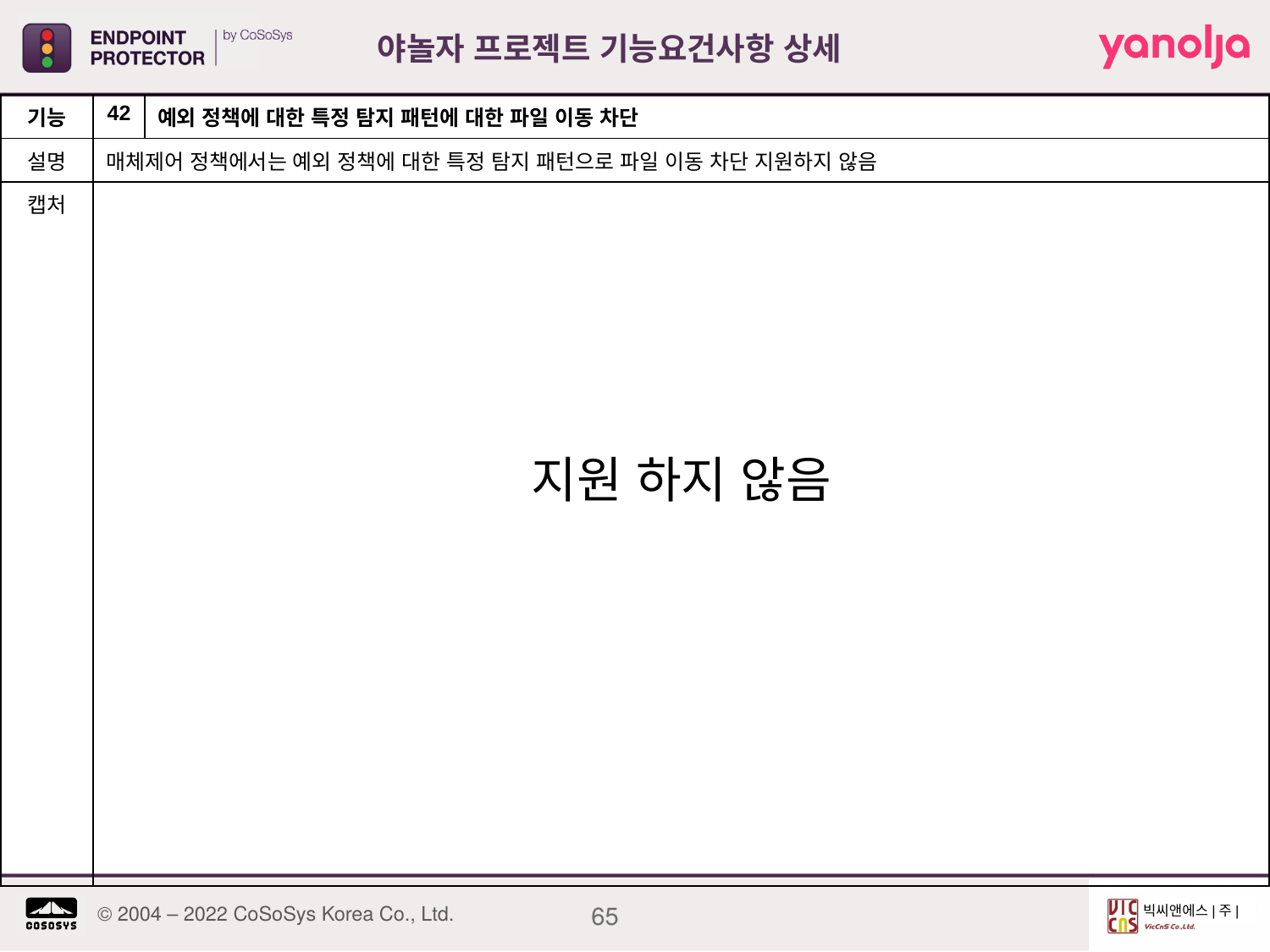

야놀자 프로젝트 기능요건사항 상세
| 기능 | 42 | 예외 정책에 대한 특정 탐지 패턴에 대한 파일 이동 차단 |
| --- | --- | --- |
| 설명 | 매체제어 정책에서는 예외 정책에 대한 특정 탐지 패턴으로 파일 이동 차단 지원하지 않음 |  |
| 캡처 | 지원 하지 않음 |  |
65